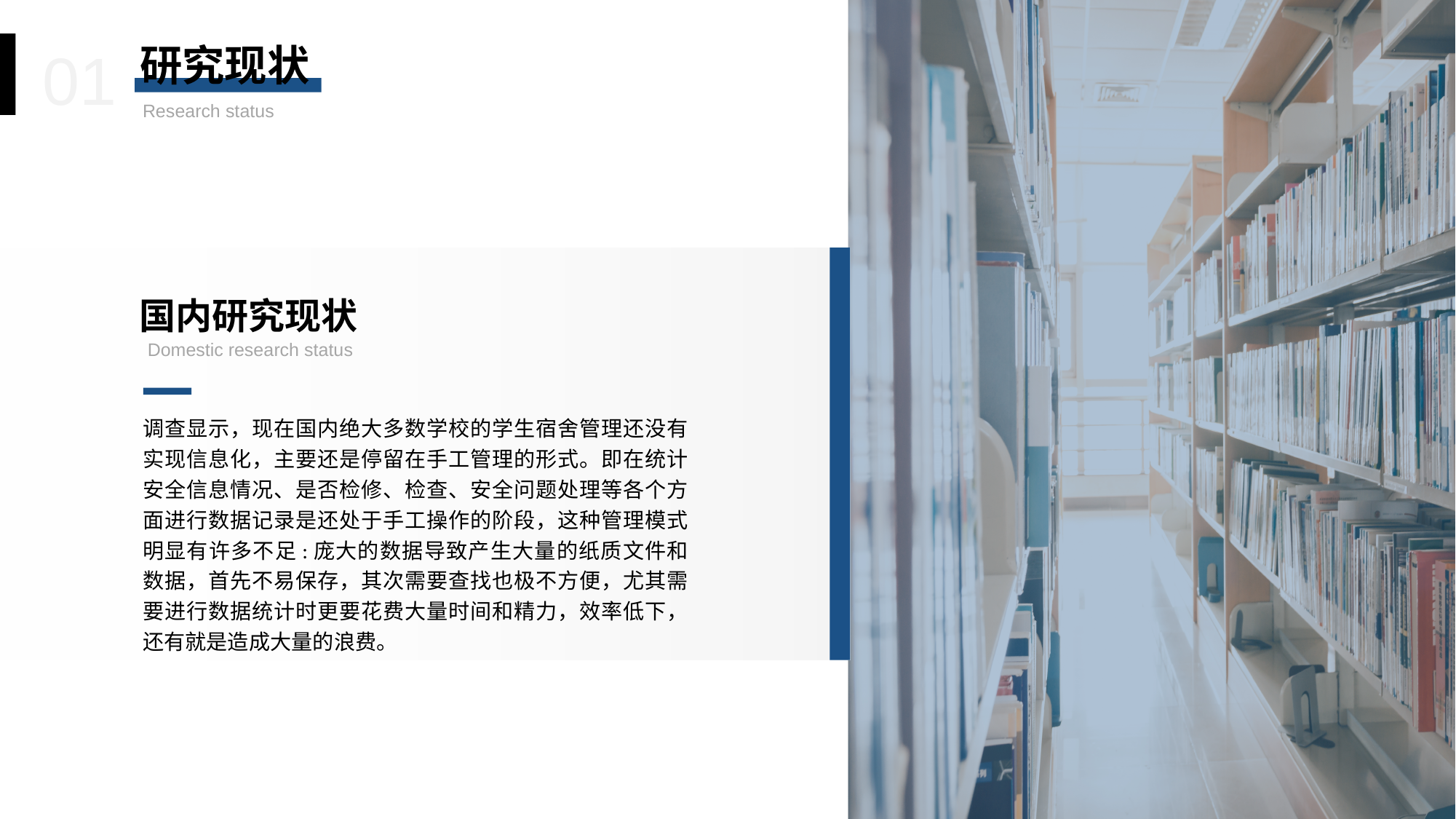

01
研究现状
Research status

国内研究现状
Domestic research status

调查显示，现在国内绝大多数学校的学生宿舍管理还没有实现信息化，主要还是停留在手工管理的形式。即在统计安全信息情况、是否检修、检查、安全问题处理等各个方面进行数据记录是还处于手工操作的阶段，这种管理模式明显有许多不足:庞大的数据导致产生大量的纸质文件和数据，首先不易保存，其次需要查找也极不方便，尤其需要进行数据统计时更要花费大量时间和精力，效率低下，还有就是造成大量的浪费。